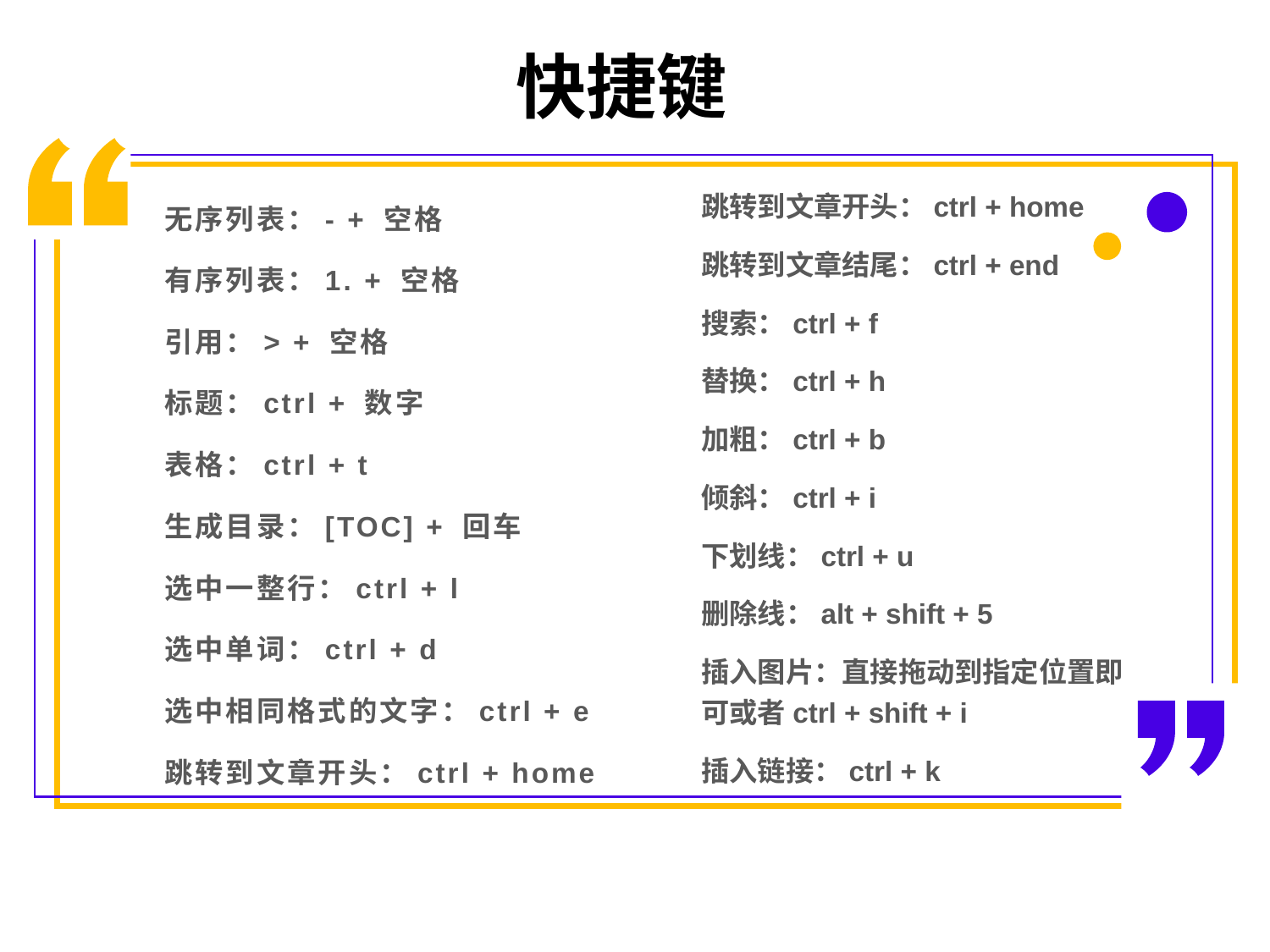

快捷键

跳转到文章开头：ctrl + home
跳转到文章结尾：ctrl + end
搜索：ctrl + f
替换：ctrl + h
加粗：ctrl + b
倾斜：ctrl + i
下划线：ctrl + u
删除线：alt + shift + 5
插入图片：直接拖动到指定位置即可或者ctrl + shift + i
插入链接：ctrl + k

无序列表：- + 空格
有序列表：1. + 空格
引用：> + 空格
标题：ctrl + 数字
表格：ctrl + t
生成目录：[TOC] + 回车
选中一整行：ctrl + l
选中单词：ctrl + d
选中相同格式的文字：ctrl + e
跳转到文章开头：ctrl + home